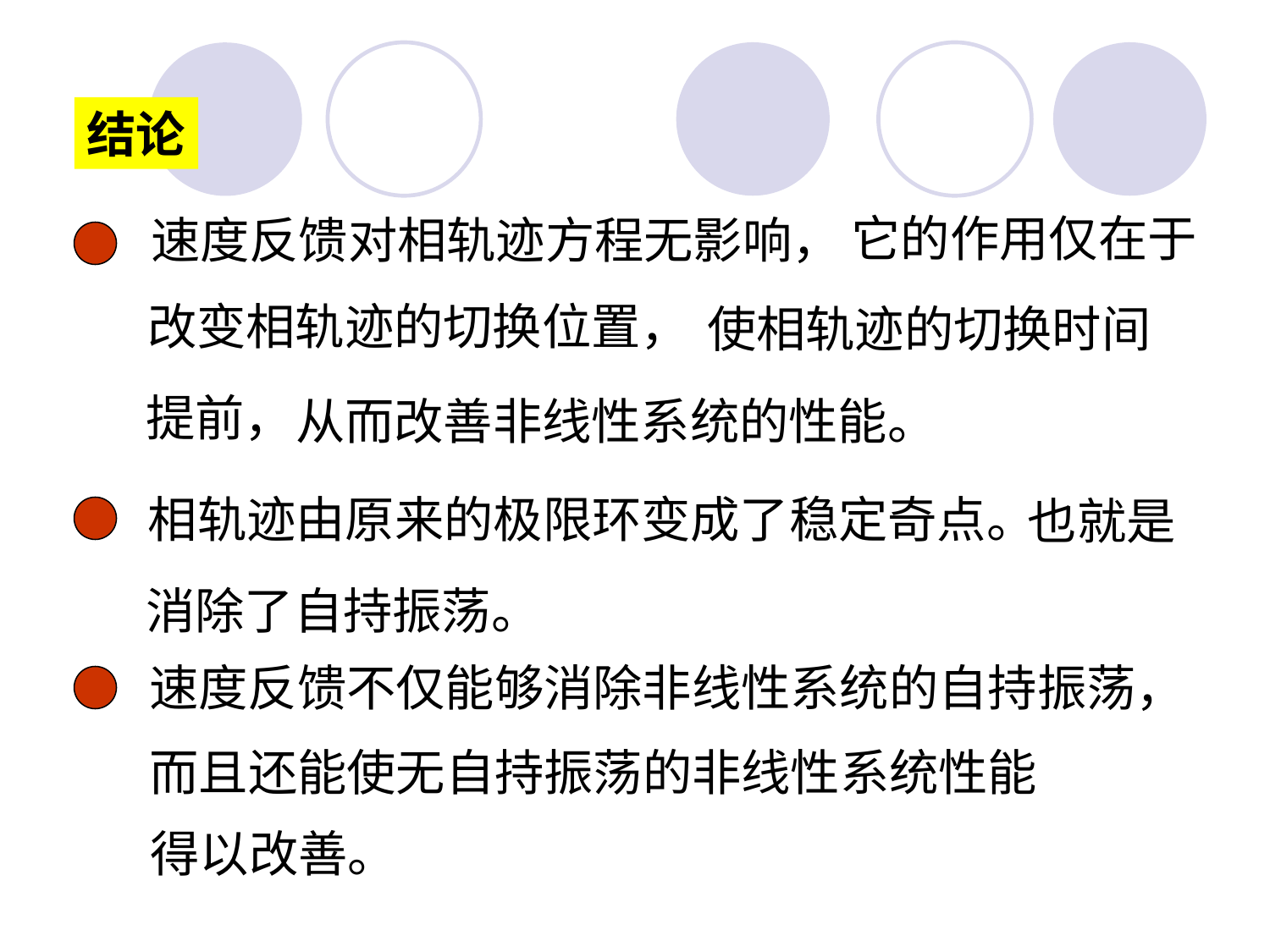

结论
它的作用仅在于
改变相轨迹的切换位置，
速度反馈对相轨迹方程无影响，

使相轨迹的切换时间
提前，
从而改善非线性系统的性能。
相轨迹由原来的极限环变成了稳定奇点。
也就是
消除了自持振荡。

速度反馈不仅能够消除非线性系统的自持振荡，

而且还能使无自持振荡的非线性系统性能
得以改善。
73